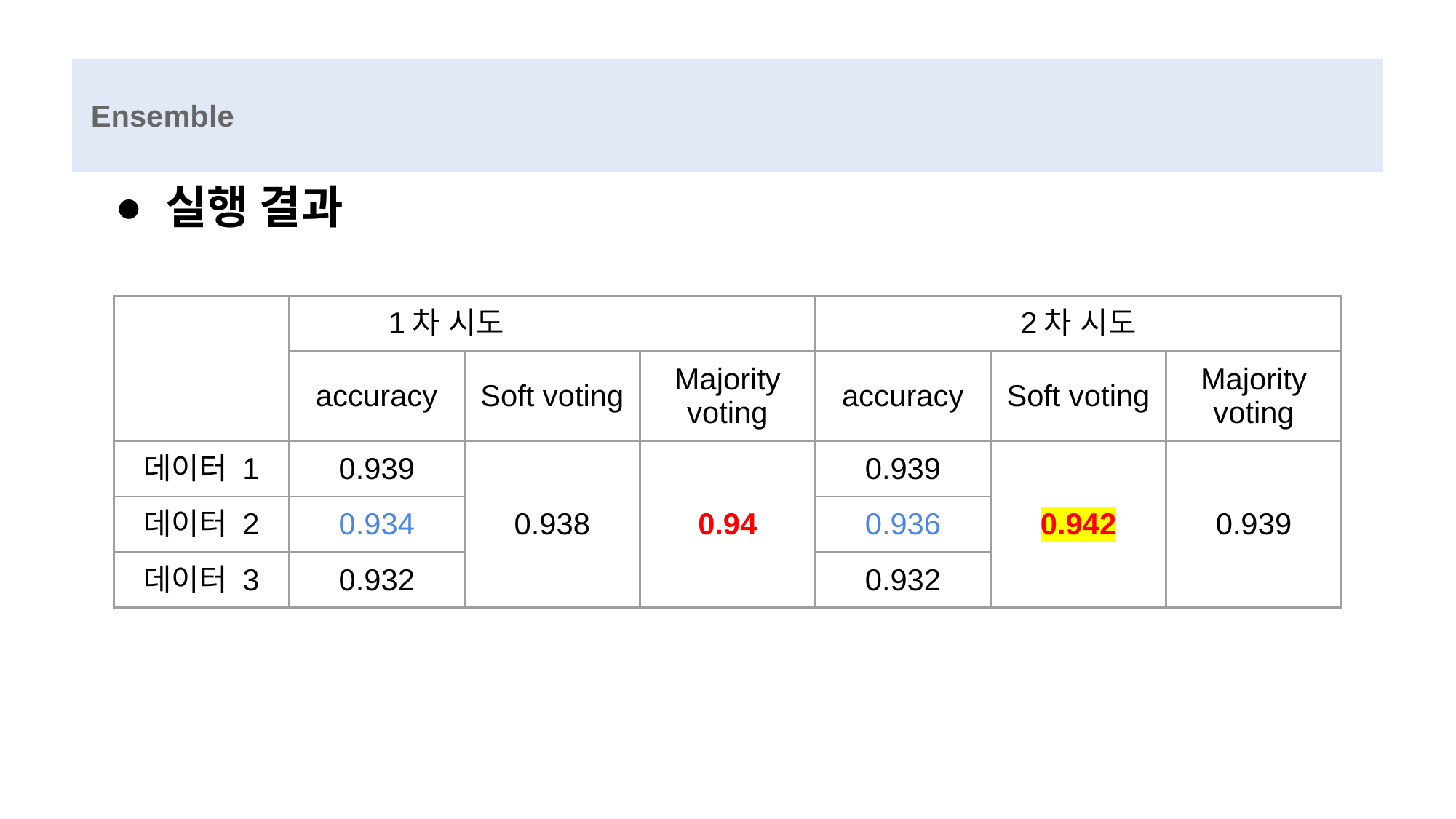

Ensemble
실행 결과

|  | 1차 시도 |  |  | 2차 시도 |  |  |
| --- | --- | --- | --- | --- | --- | --- |
|  | accuracy | Soft voting | Majority voting | accuracy | Soft voting | Majority voting |
| 데이터 1 | 0.939 | 0.938 | 0.94 | 0.939 | 0.942 | 0.939 |
| 데이터 2 | 0.934 |  |  | 0.936 |  |  |
| 데이터 3 | 0.932 |  |  | 0.932 |  |  |